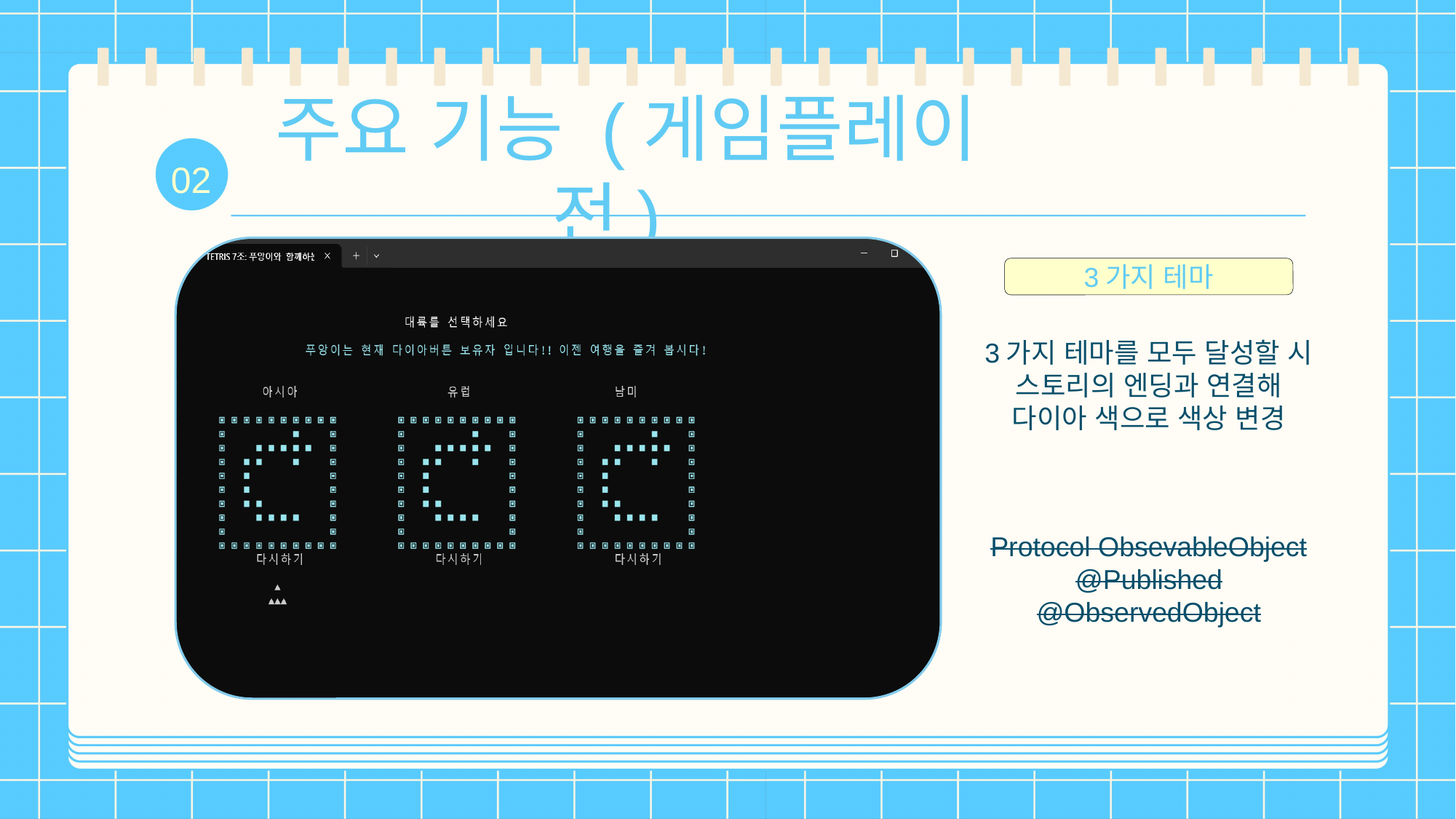

주요 기능 (게임플레이 전)
02

3가지 테마
3가지 테마를 모두 달성할 시
스토리의 엔딩과 연결해
다이아 색으로 색상 변경
Protocol ObsevableObject
@Published
@ObservedObject